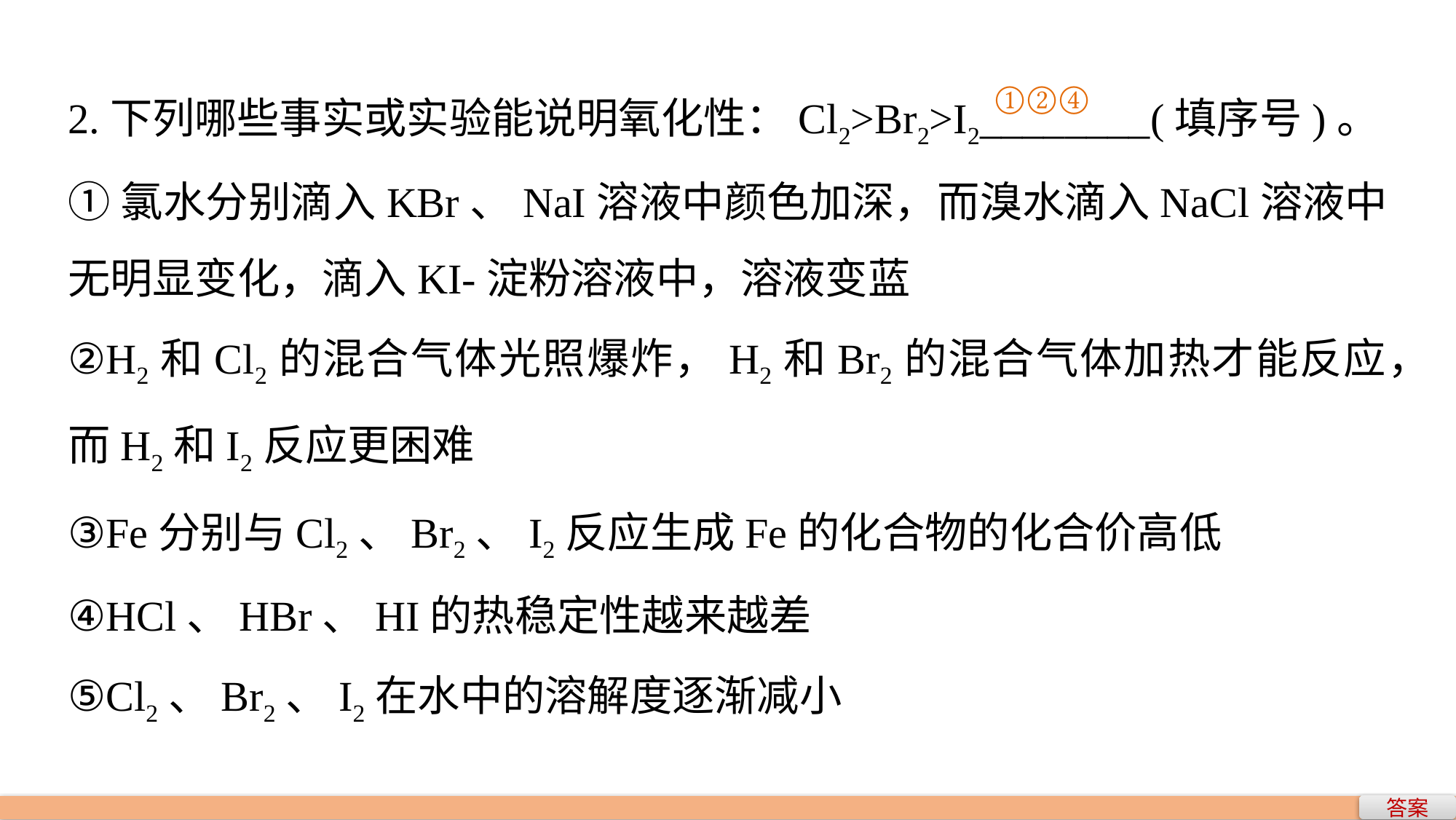

2.下列哪些事实或实验能说明氧化性：Cl2>Br2>I2________(填序号)。
①氯水分别滴入KBr、NaI溶液中颜色加深，而溴水滴入NaCl溶液中无明显变化，滴入KI-­淀粉溶液中，溶液变蓝
②H2和Cl2的混合气体光照爆炸，H2和Br2的混合气体加热才能反应，而H2和I2反应更困难
③Fe分别与Cl2、Br2、I2反应生成Fe的化合物的化合价高低
④HCl、HBr、HI的热稳定性越来越差
⑤Cl2、Br2、I2在水中的溶解度逐渐减小
①②④
答案